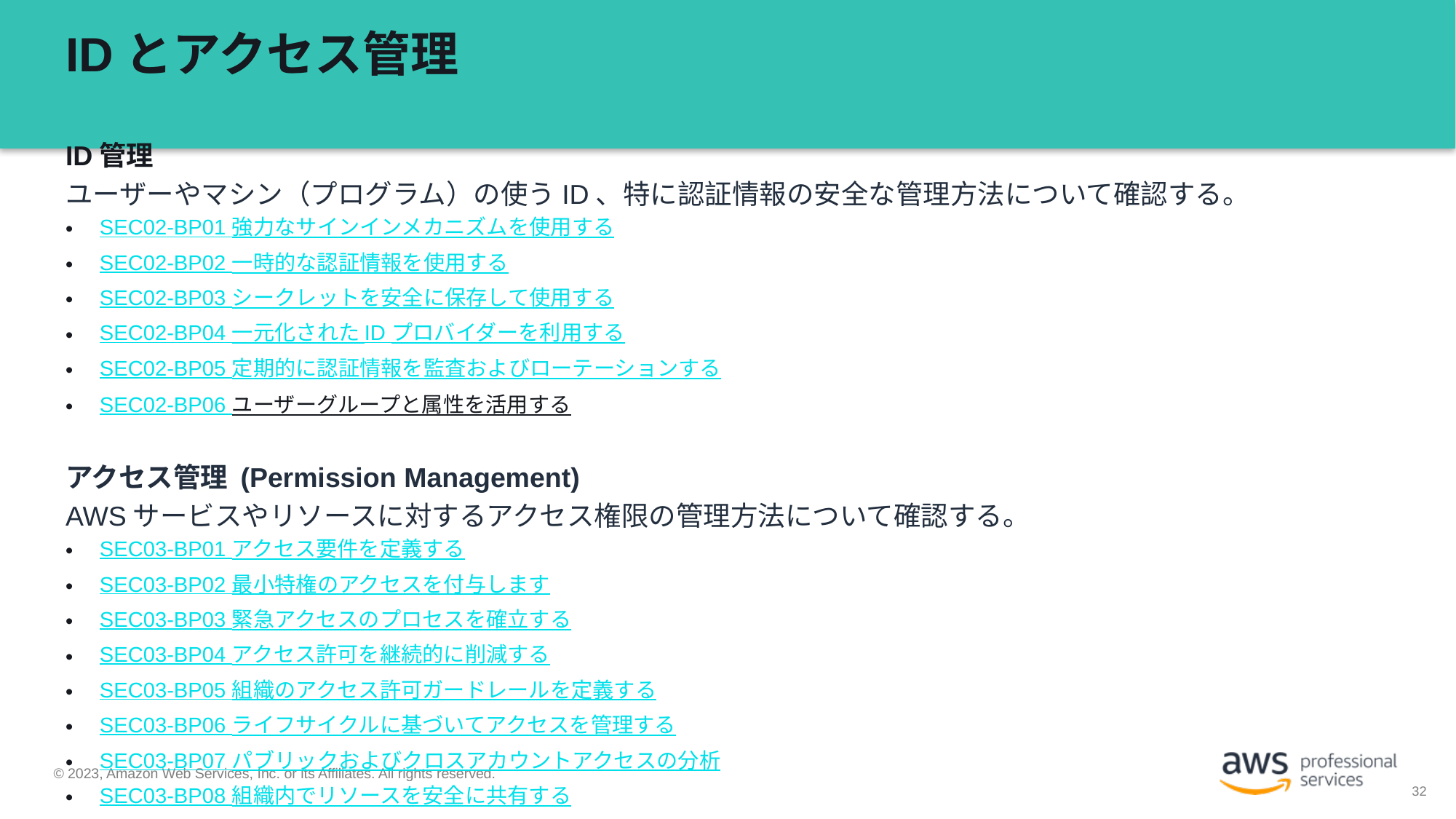

# IDとアクセス管理
ID管理
ユーザーやマシン（プログラム）の使うID、特に認証情報の安全な管理方法について確認する。
SEC02-BP01 強力なサインインメカニズムを使用する
SEC02-BP02 一時的な認証情報を使用する
SEC02-BP03 シークレットを安全に保存して使用する
SEC02-BP04 一元化された ID プロバイダーを利用する
SEC02-BP05 定期的に認証情報を監査およびローテーションする
SEC02-BP06 ユーザーグループと属性を活用する
アクセス管理 (Permission Management)
AWSサービスやリソースに対するアクセス権限の管理方法について確認する。
SEC03-BP01 アクセス要件を定義する
SEC03-BP02 最小特権のアクセスを付与します
SEC03-BP03 緊急アクセスのプロセスを確立する
SEC03-BP04 アクセス許可を継続的に削減する
SEC03-BP05 組織のアクセス許可ガードレールを定義する
SEC03-BP06 ライフサイクルに基づいてアクセスを管理する
SEC03-BP07 パブリックおよびクロスアカウントアクセスの分析
SEC03-BP08 組織内でリソースを安全に共有する
SEC03-BP09 サードパーティーとリソースを安全に共有する